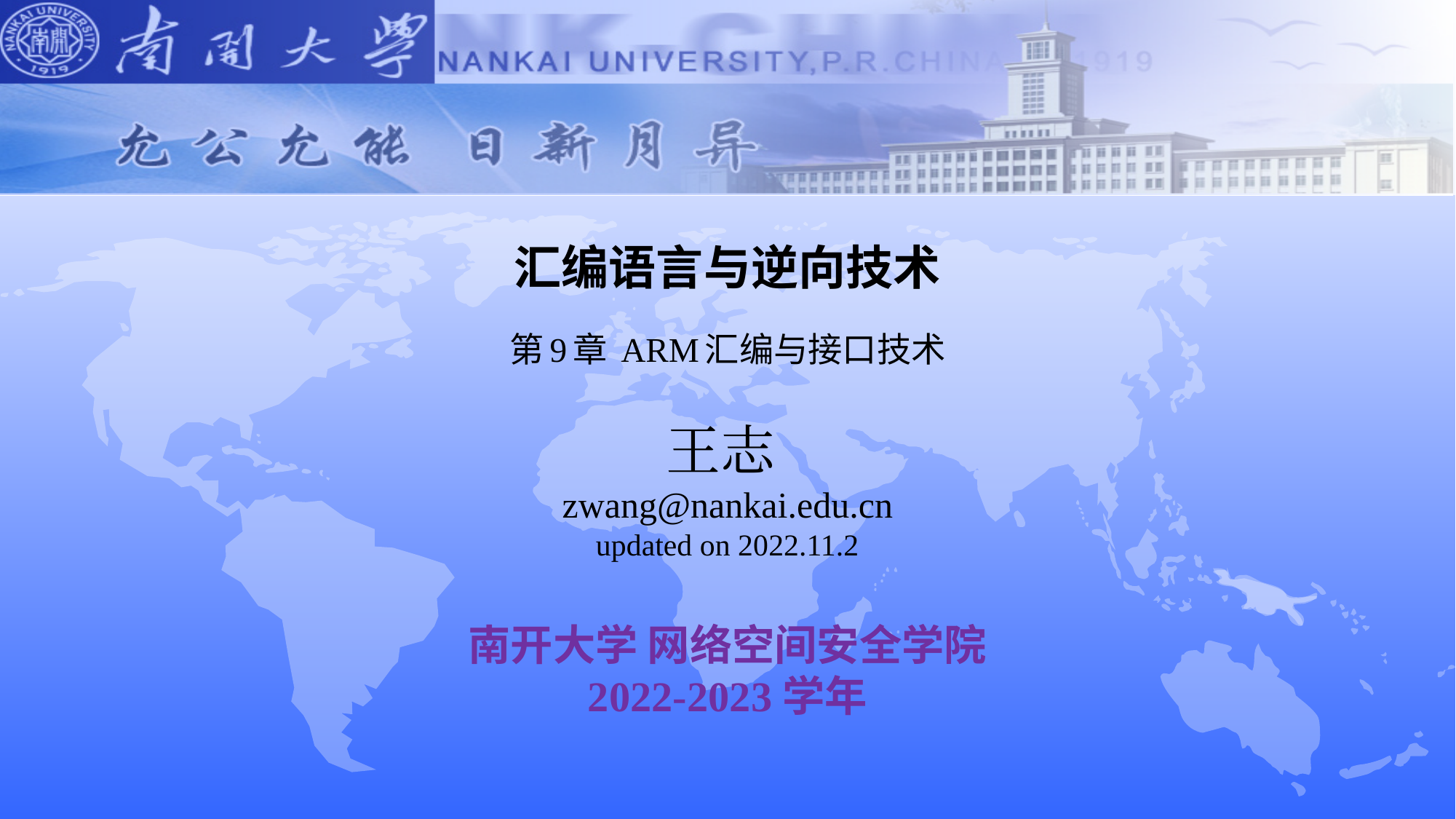

# 汇编语言与逆向技术 第9章 ARM汇编与接口技术
王志
zwang@nankai.edu.cn
updated on 2022.11.2

南开大学 网络空间安全学院
2022-2023学年